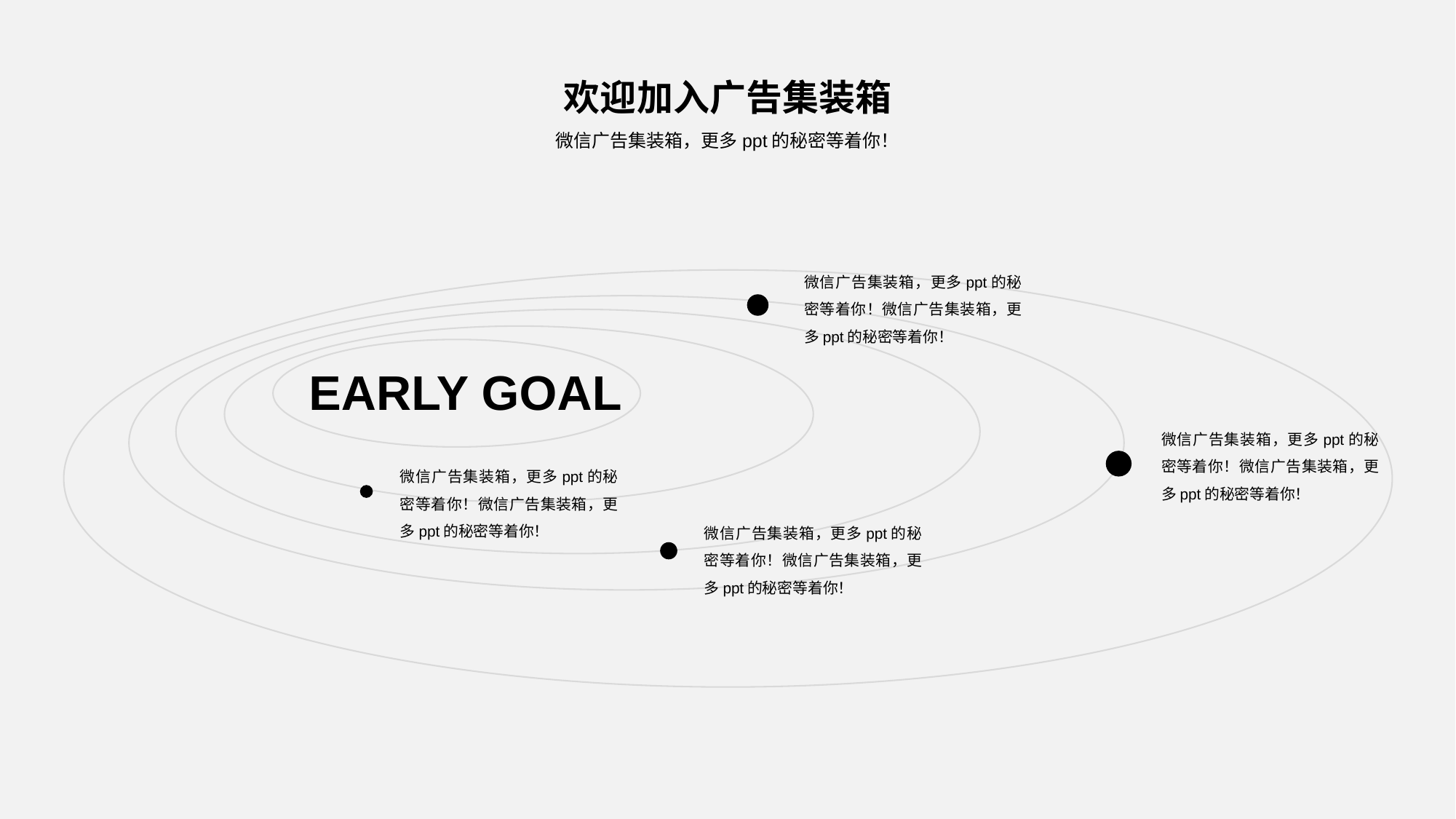

欢迎加入广告集装箱
微信广告集装箱，更多ppt的秘密等着你！
微信广告集装箱，更多ppt的秘密等着你！微信广告集装箱，更多ppt的秘密等着你！

EARLY GOAL

微信广告集装箱，更多ppt的秘密等着你！微信广告集装箱，更多ppt的秘密等着你！

微信广告集装箱，更多ppt的秘密等着你！微信广告集装箱，更多ppt的秘密等着你！

微信广告集装箱，更多ppt的秘密等着你！微信广告集装箱，更多ppt的秘密等着你！